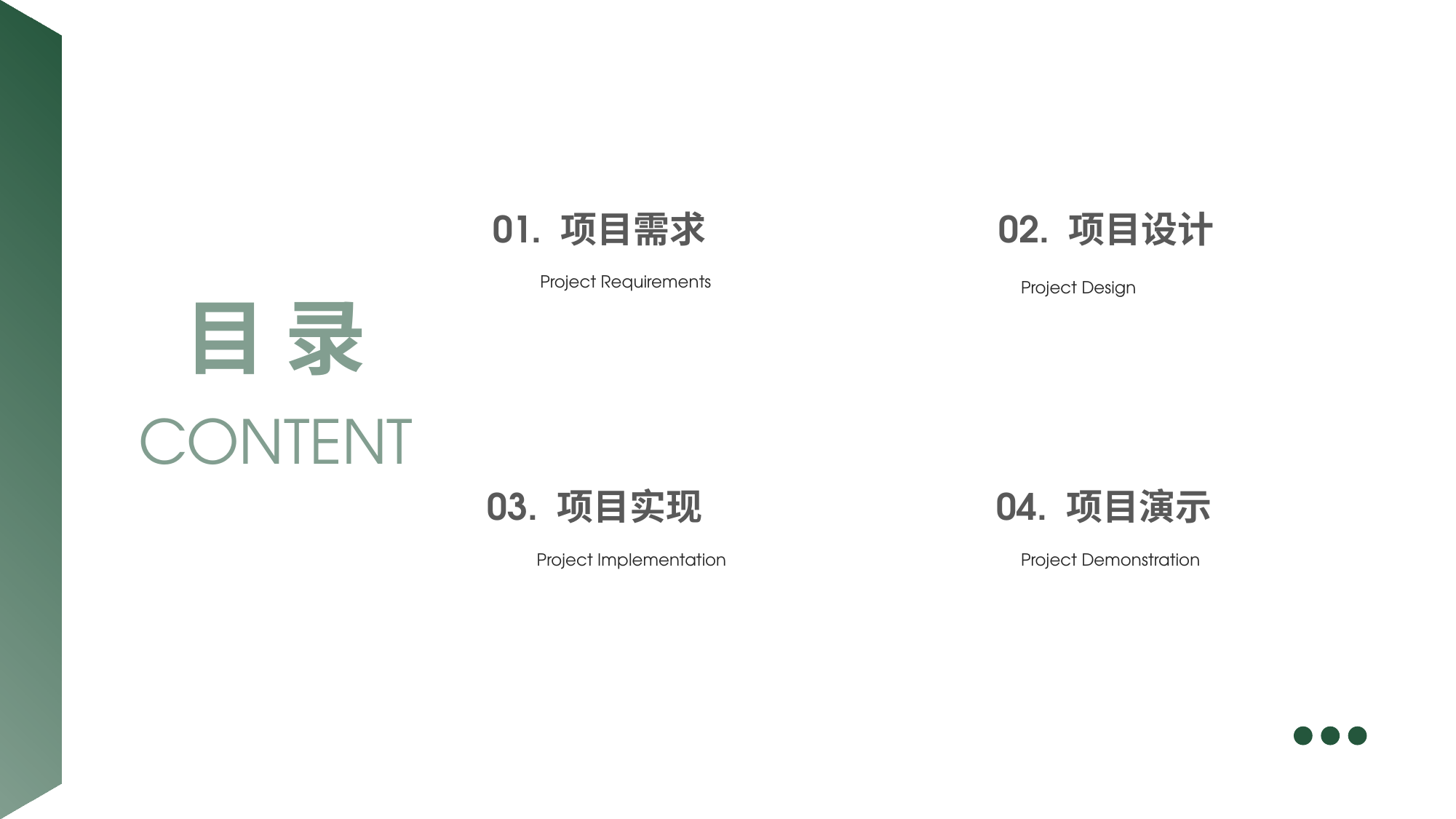

01. 项目需求
Project Requirements
02. 项目设计
Project Design
目 录

CONTENT
03. 项目实现
Project Implementation
04. 项目演示
Project Demonstration